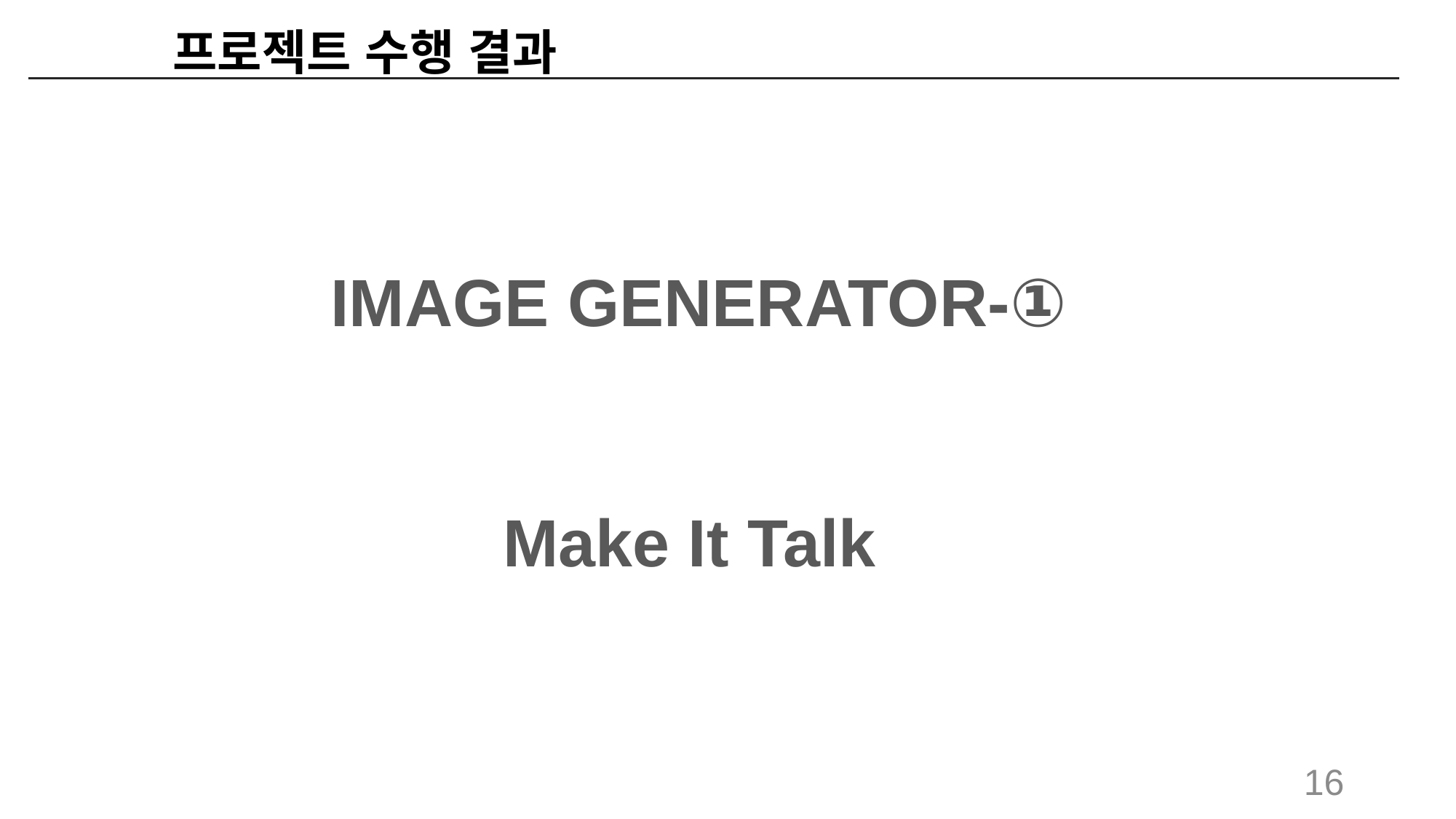

프로젝트 수행 결과
IMAGE GENERATOR-①

Make It Talk
16